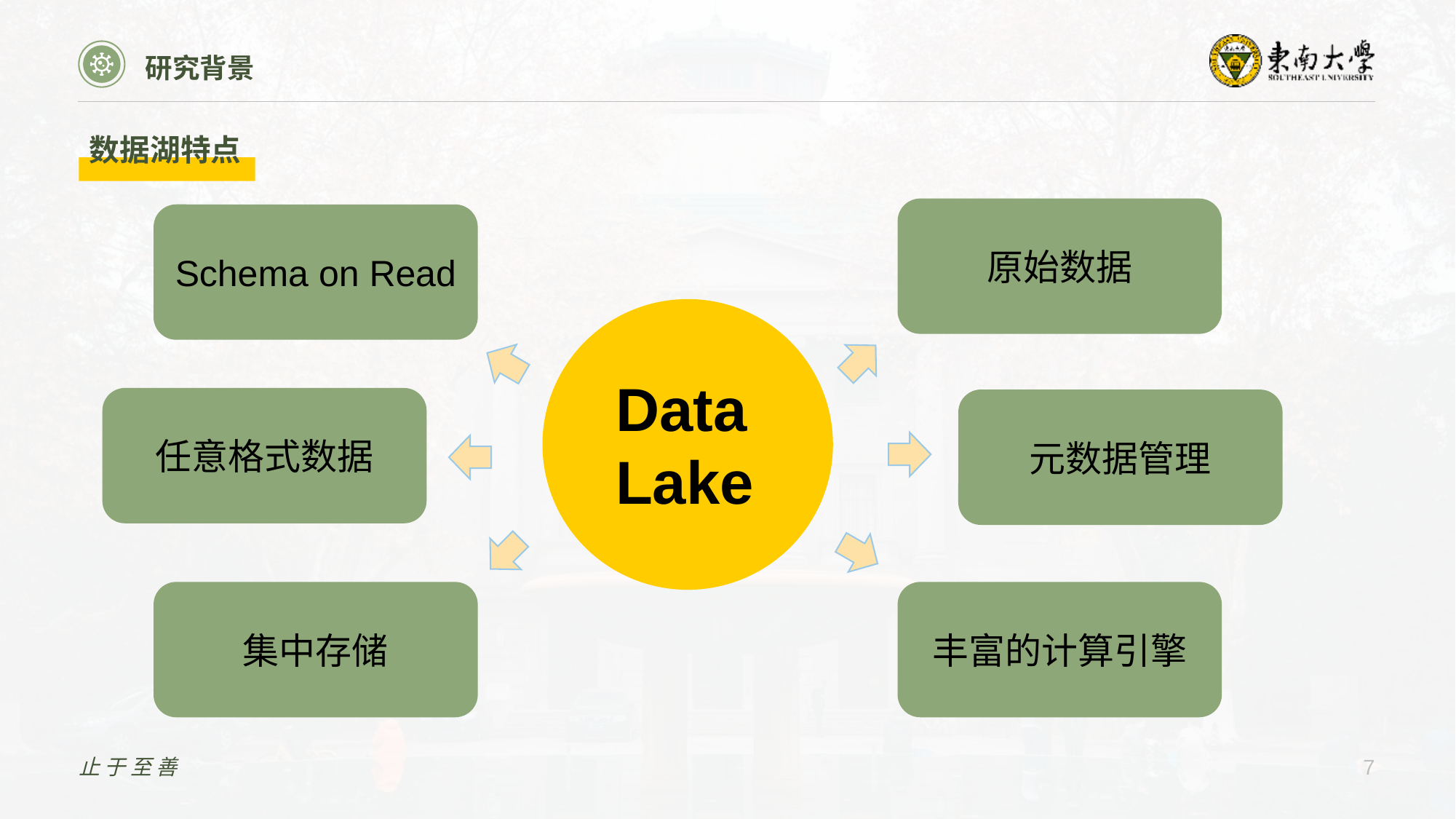

研究背景
数据湖特点

原始数据
Schema on Read

Data
Lake
任意格式数据
元数据管理

集中存储
丰富的计算引擎
止于至善
7